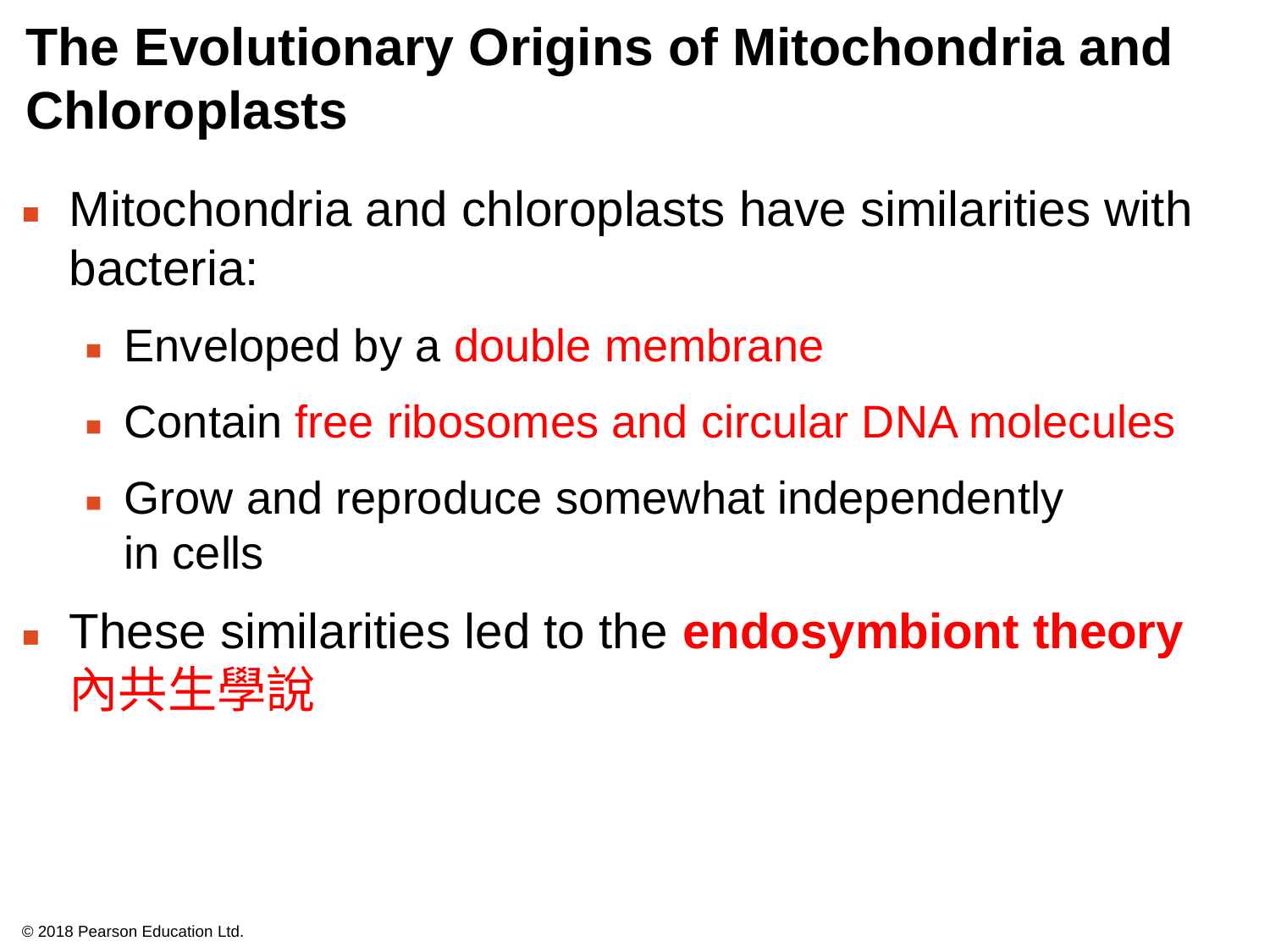

# The Evolutionary Origins of Mitochondria and Chloroplasts
Mitochondria and chloroplasts have similarities with bacteria:
Enveloped by a double membrane
Contain free ribosomes and circular DNA molecules
Grow and reproduce somewhat independently
in cells
These similarities led to the endosymbiont theory內共生學說
© 2018 Pearson Education Ltd.